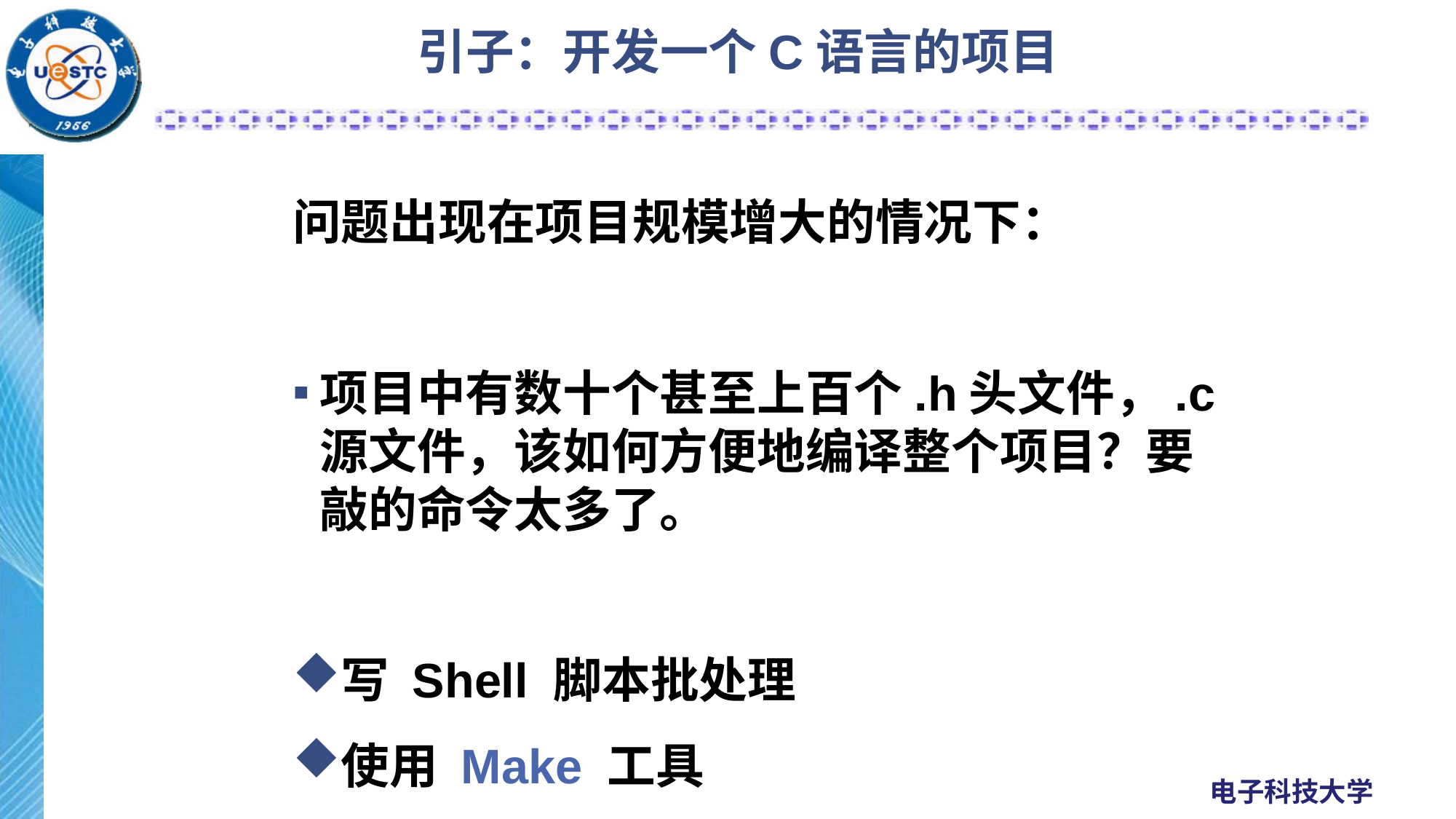

# 引子：开发一个C语言的项目
问题出现在项目规模增大的情况下：

项目中有数十个甚至上百个.h头文件，.c源文件，该如何方便地编译整个项目？要敲的命令太多了。

写 Shell 脚本批处理
使用 Make 工具